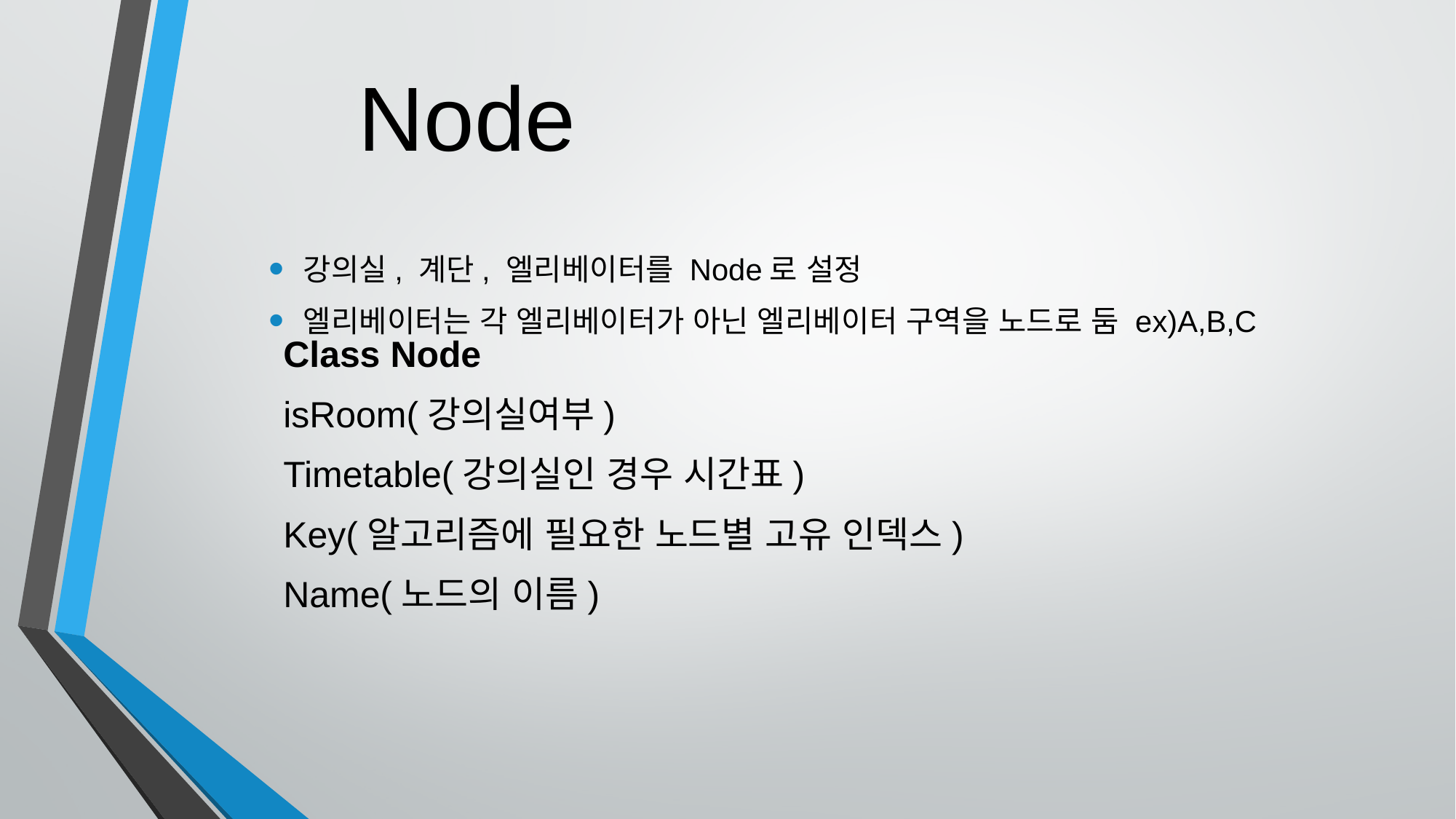

# Node
강의실, 계단, 엘리베이터를 Node로 설정
엘리베이터는 각 엘리베이터가 아닌 엘리베이터 구역을 노드로 둠 ex)A,B,C

Class Node
isRoom(강의실여부)
Timetable(강의실인 경우 시간표)
Key(알고리즘에 필요한 노드별 고유 인덱스)
Name(노드의 이름)